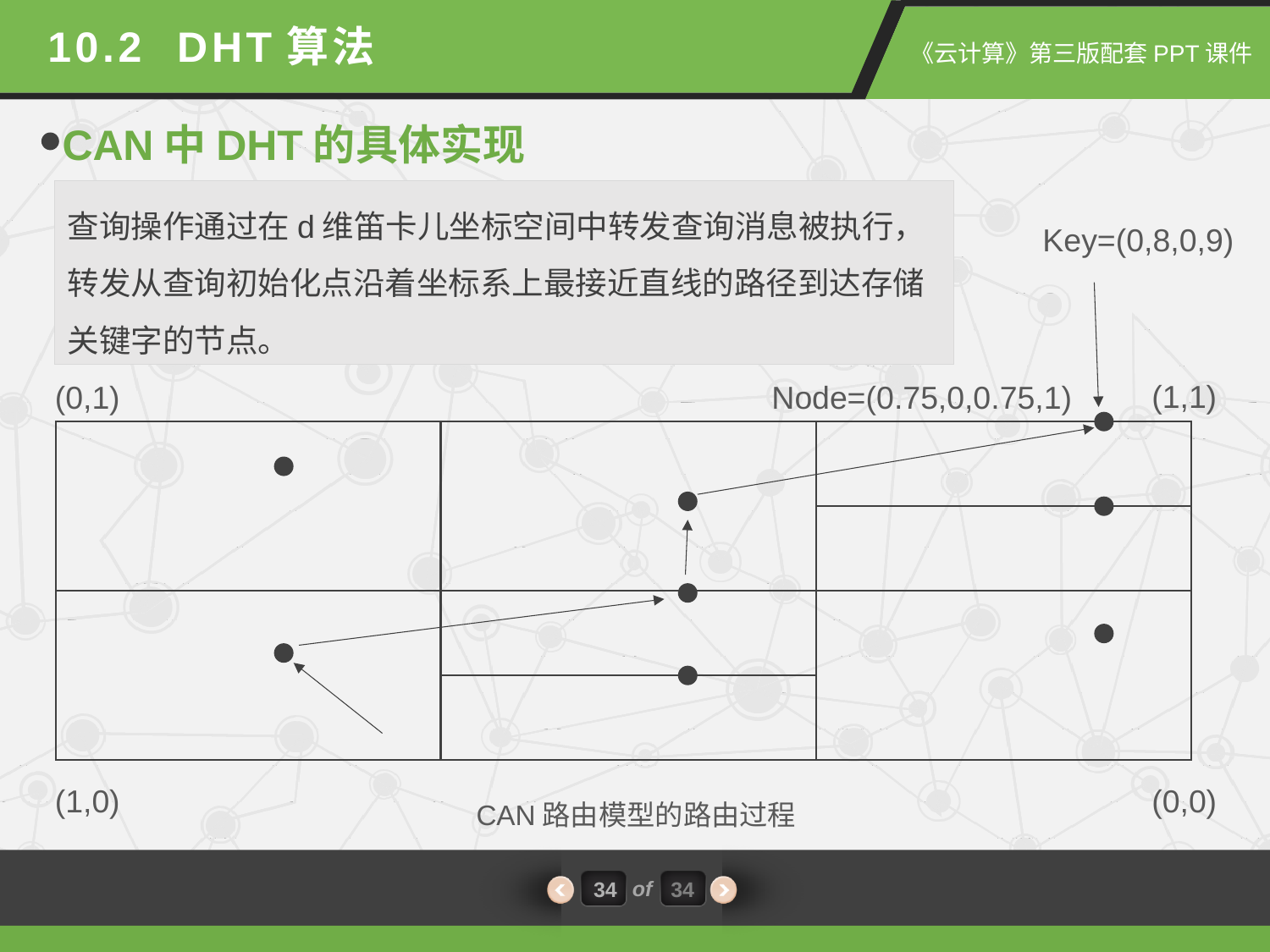

10.2  DHT算法
CAN中DHT的具体实现

查询操作通过在d维笛卡儿坐标空间中转发查询消息被执行，转发从查询初始化点沿着坐标系上最接近直线的路径到达存储关键字的节点。
Key=(0,8,0,9)
(1,1)
Node=(0.75,0,0.75,1)
(0,1)

(1,0)
(0,0)
CAN路由模型的路由过程
34